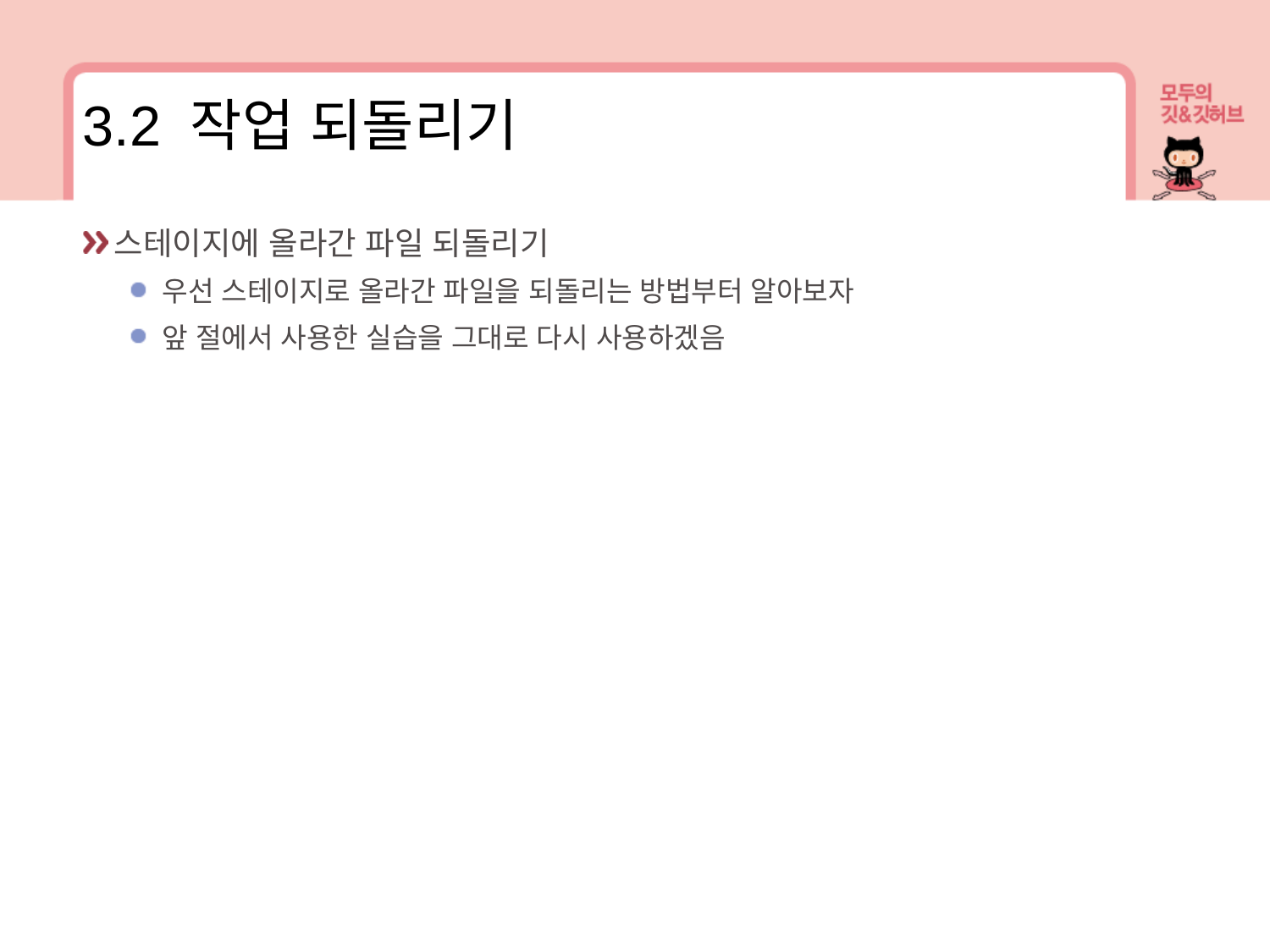

3.2 작업 되돌리기
스테이지에 올라간 파일 되돌리기
우선 스테이지로 올라간 파일을 되돌리는 방법부터 알아보자
앞 절에서 사용한 실습을 그대로 다시 사용하겠음